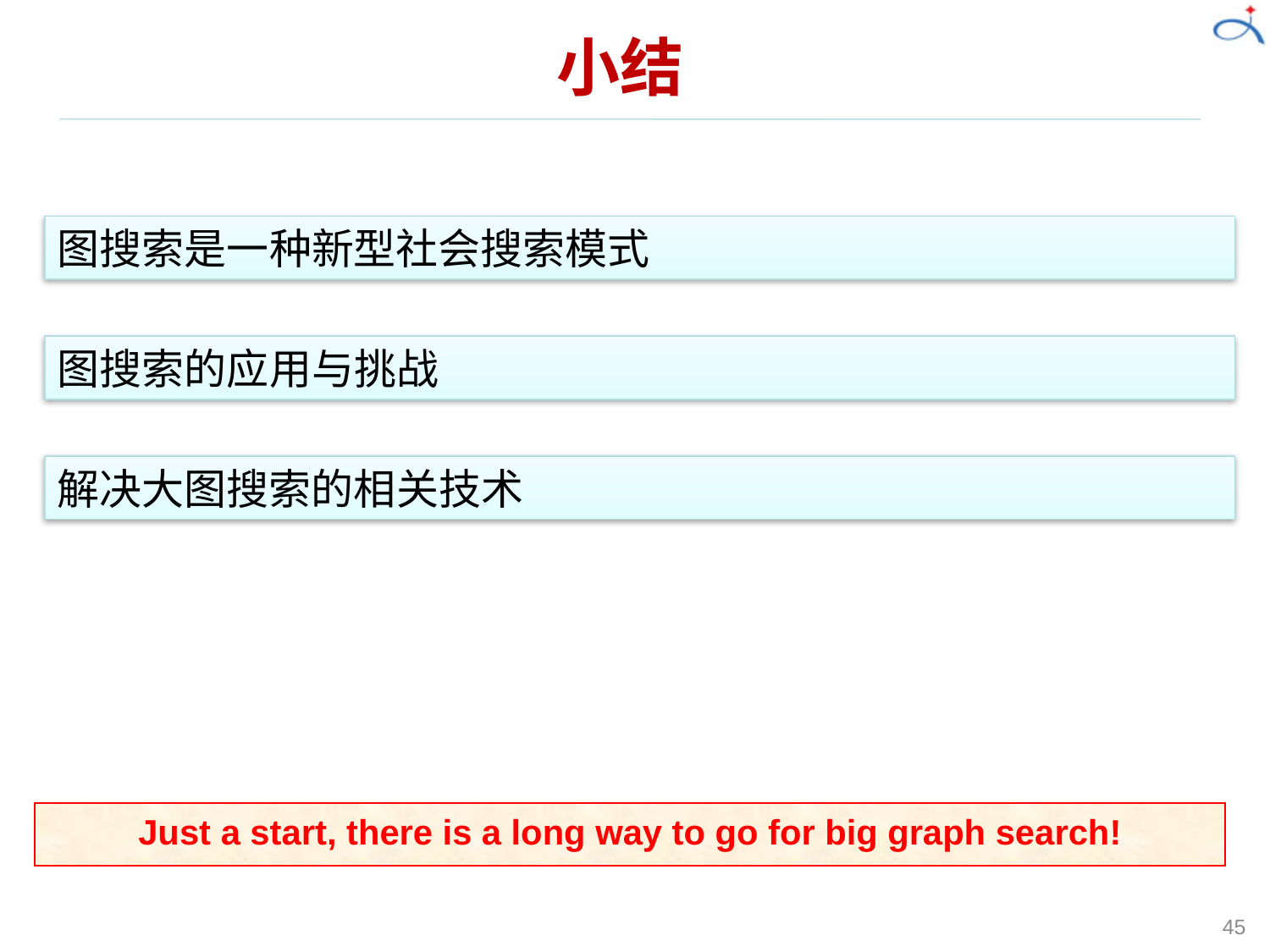

# 小结
图搜索是一种新型社会搜索模式
图搜索的应用与挑战
解决大图搜索的相关技术
Just a start, there is a long way to go for big graph search!
45